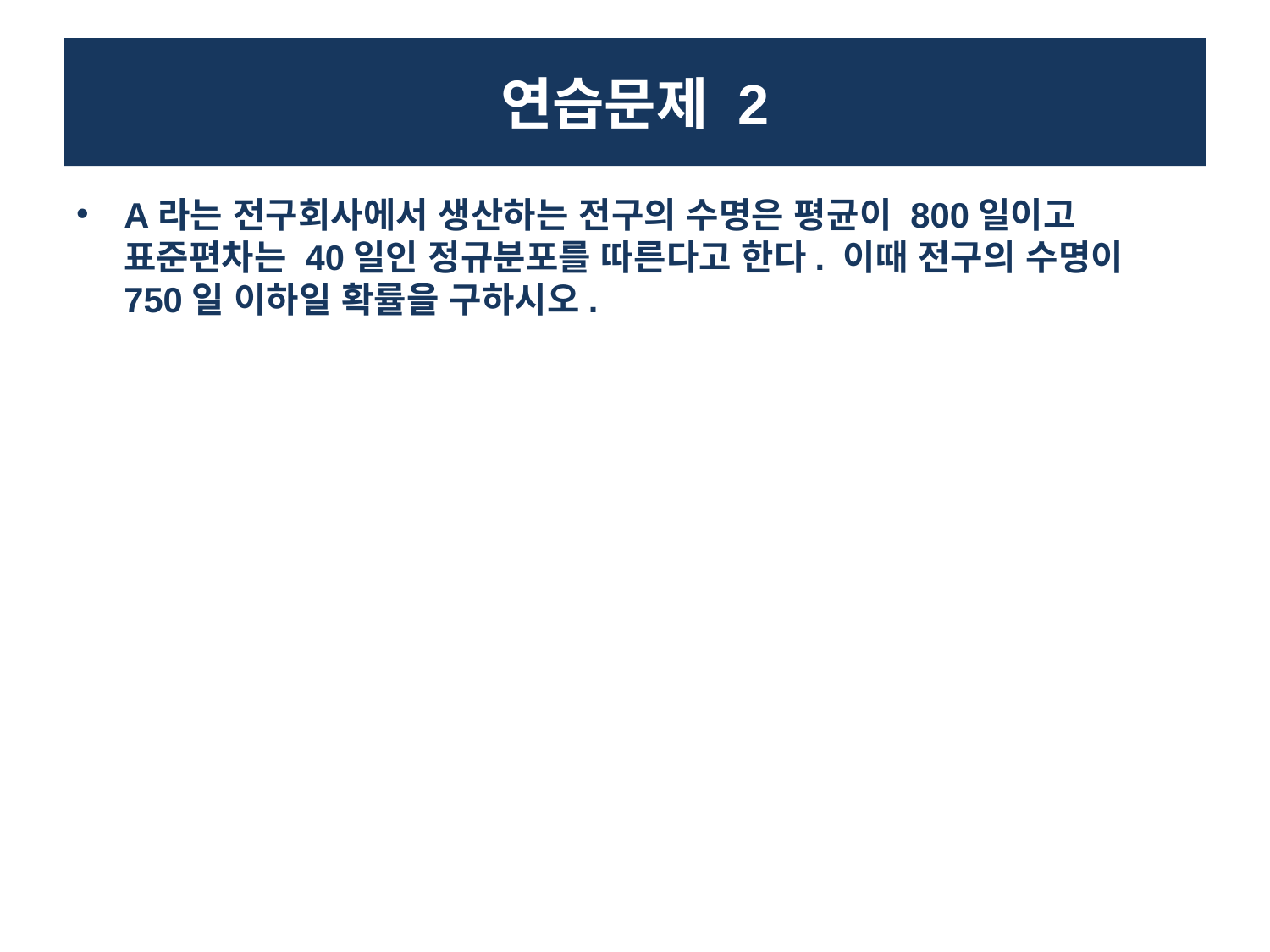

# 연습문제 2
A라는 전구회사에서 생산하는 전구의 수명은 평균이 800일이고 표준편차는 40일인 정규분포를 따른다고 한다. 이때 전구의 수명이 750일 이하일 확률을 구하시오.